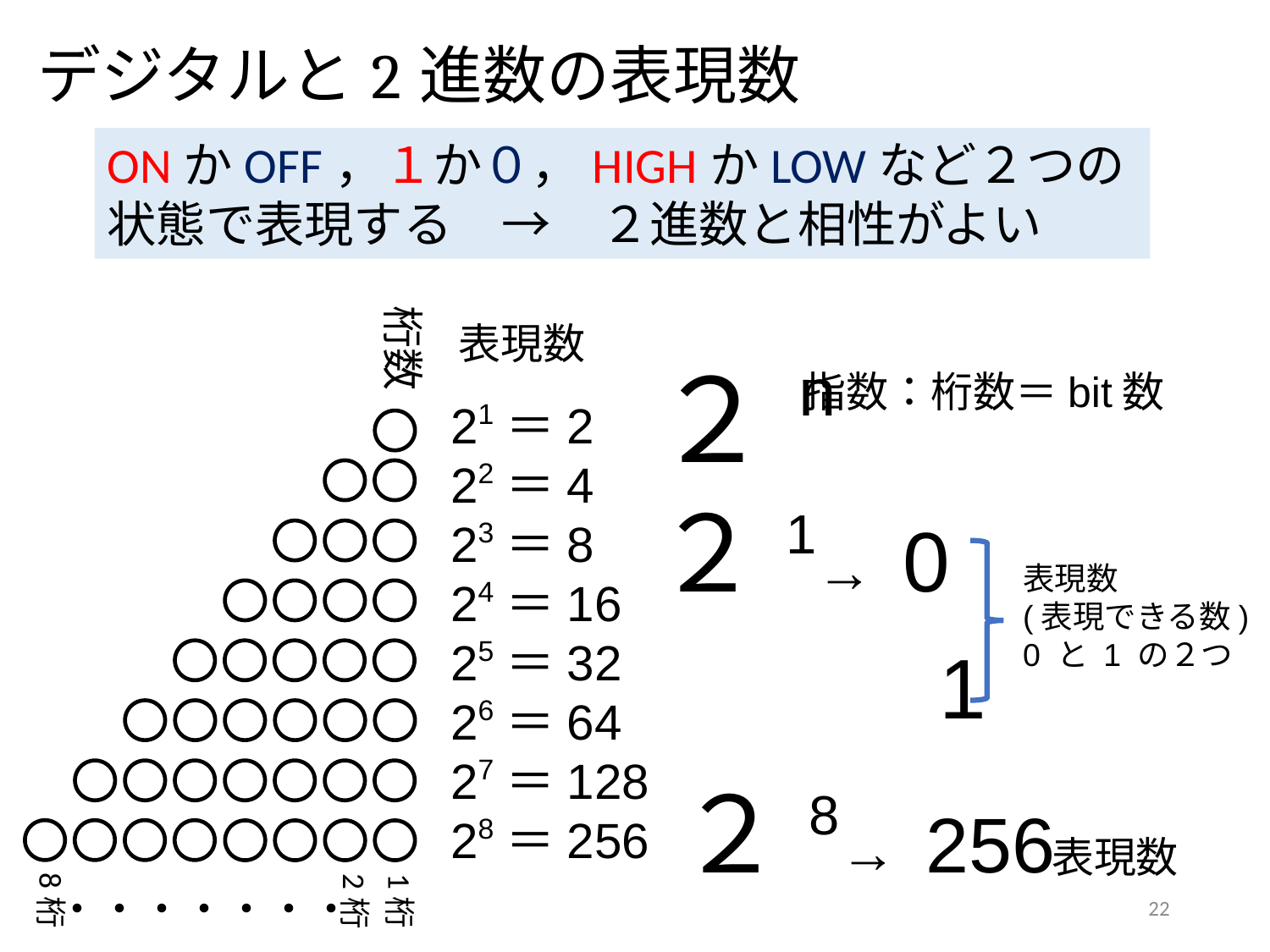

デジタルと2進数の表現数
ONかOFF，１か０，HIGHかLOWなど２つの状態で表現する　→　２進数と相性がよい
桁数
表現数
２n
指数：桁数＝bit数
21＝2
22＝4
23＝8
24＝16
25＝32
26＝64
27＝128
28＝256

２1→ 0
　　  1

表現数
(表現できる数)
0 と 1 の２つ

２8→ 256

表現数
8桁
1桁
2桁
・・・・・・・
22